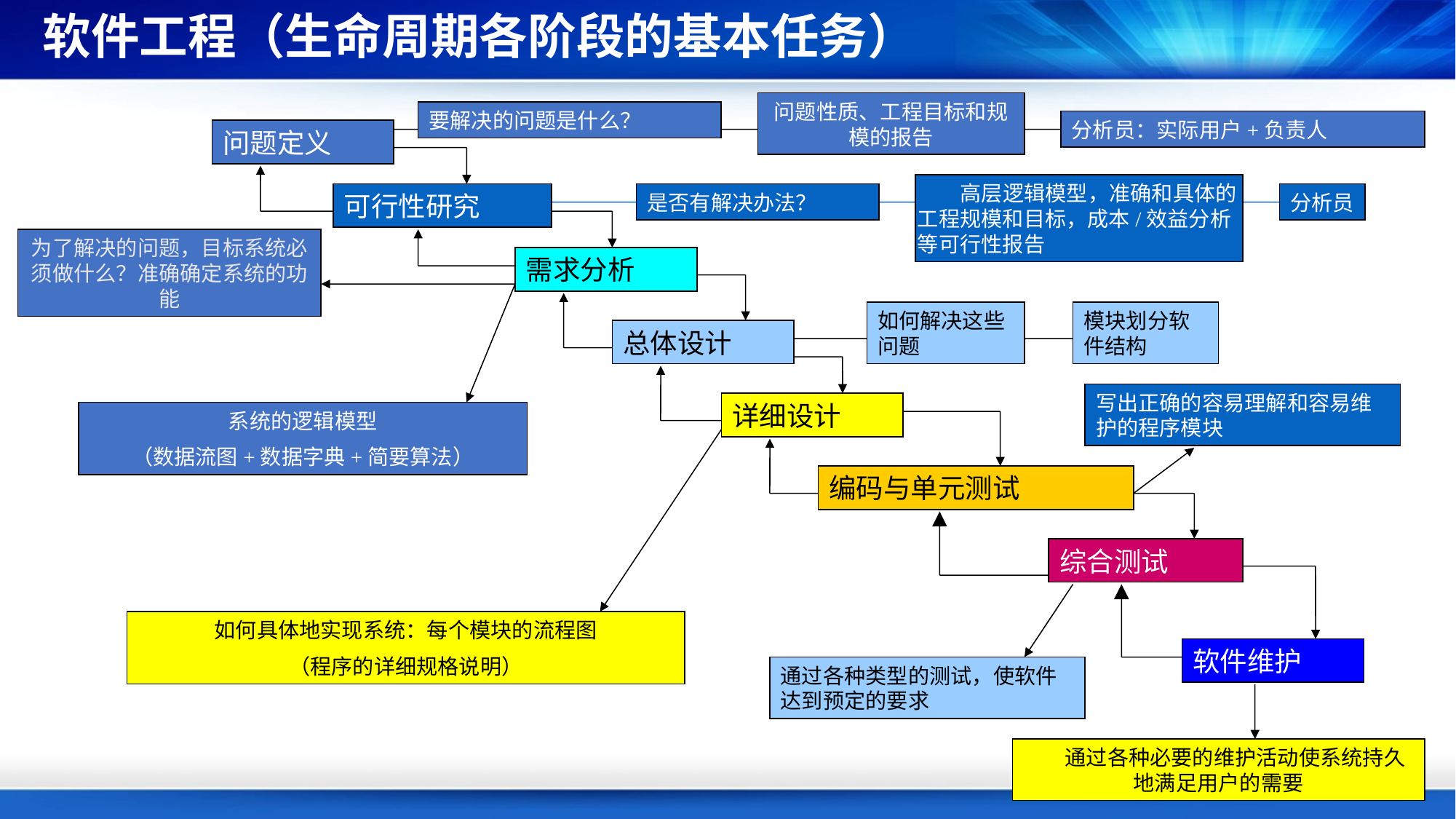

# 软件工程（生命周期各阶段的基本任务）
问题性质、工程目标和规模的报告
要解决的问题是什么？
分析员：实际用户+负责人
问题定义

        高层逻辑模型，准确和具体的工程规模和目标，成本/效益分析等可行性报告
可行性研究
是否有解决办法？
分析员

为了解决的问题，目标系统必须做什么？准确确定系统的功能
需求分析

如何解决这些问题
模块划分软件结构
总体设计

写出正确的容易理解和容易维护的程序模块
详细设计
系统的逻辑模型
（数据流图+数据字典+简要算法）

编码与单元测试

综合测试

如何具体地实现系统：每个模块的流程图
（程序的详细规格说明）
软件维护
通过各种类型的测试，使软件达到预定的要求

      通过各种必要的维护活动使系统持久地满足用户的需要